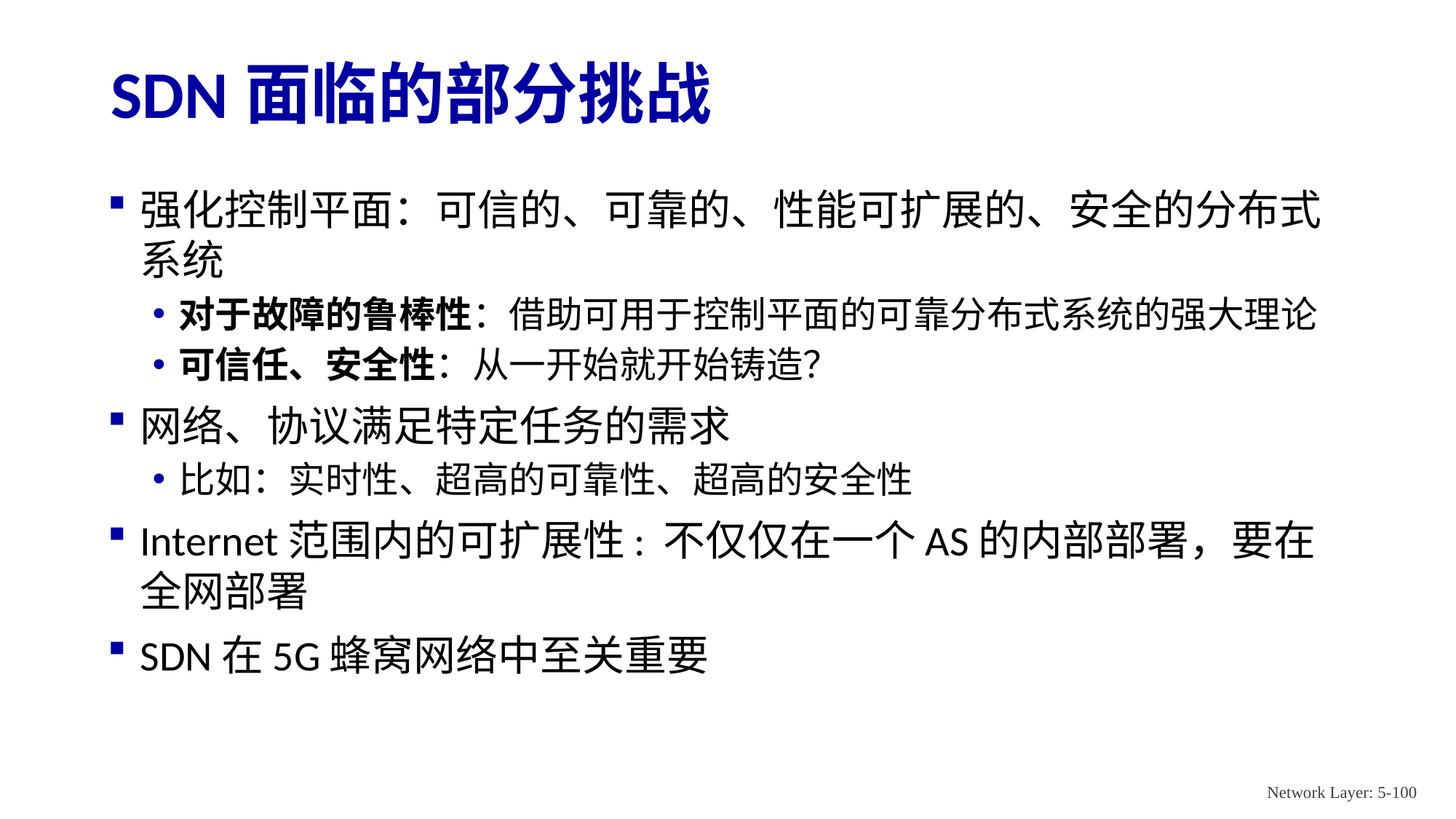

# SDN面临的部分挑战
强化控制平面：可信的、可靠的、性能可扩展的、安全的分布式系统
对于故障的鲁棒性：借助可用于控制平面的可靠分布式系统的强大理论
可信任、安全性：从一开始就开始铸造？
网络、协议满足特定任务的需求
比如：实时性、超高的可靠性、超高的安全性
Internet范围内的可扩展性: 不仅仅在一个AS的内部部署，要在全网部署
SDN在5G蜂窝网络中至关重要
Network Layer: 5-100